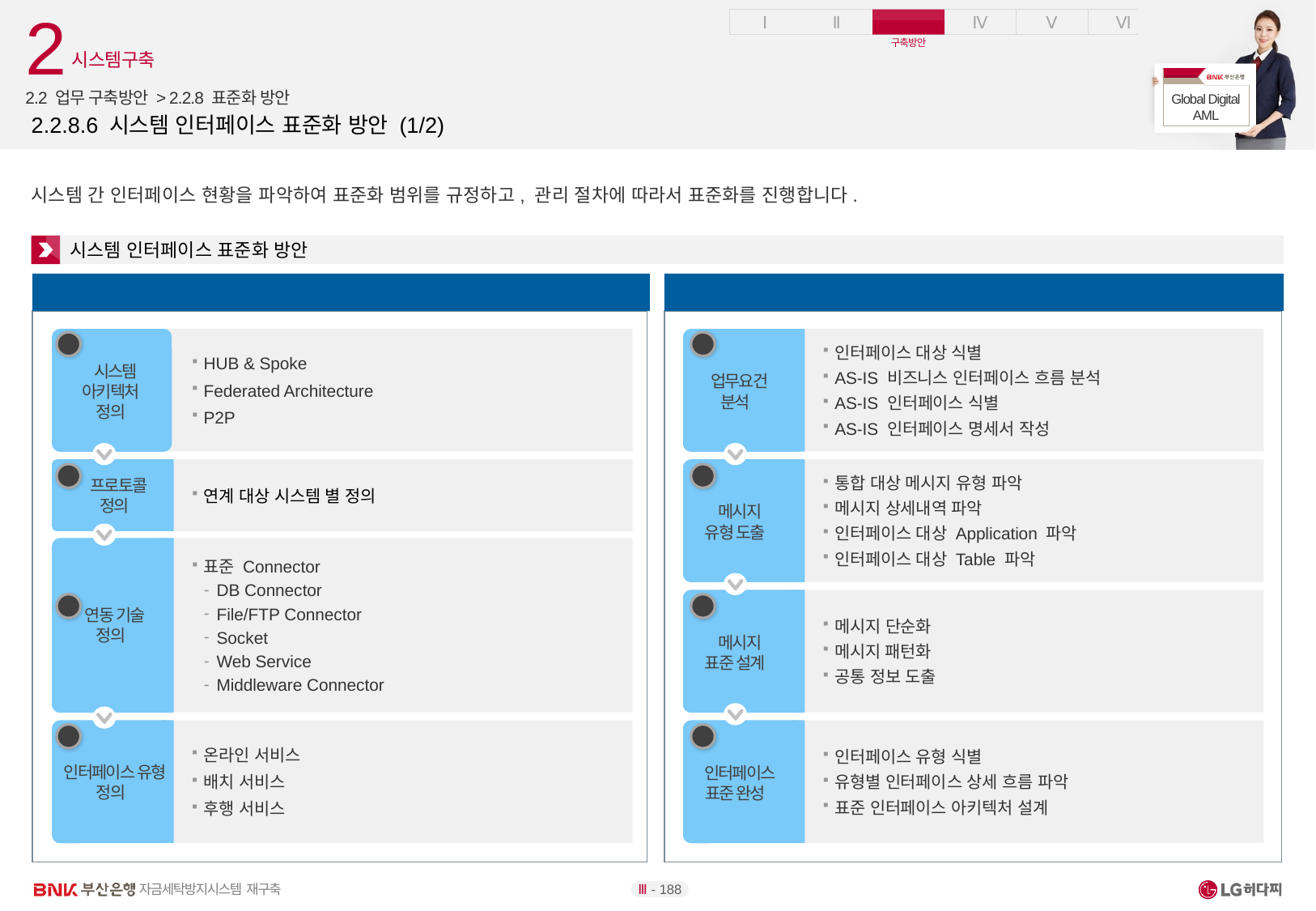

2
시스템구축
2.2 업무 구축방안 > 2.2.8 표준화 방안
# 2.2.8.6 시스템 인터페이스 표준화 방안 (1/2)

시스템 간 인터페이스 현황을 파악하여 표준화 범위를 규정하고, 관리 절차에 따라서 표준화를 진행합니다.
시스템 인터페이스 표준화 방안

인터페이스 표준화 절차
인터페이스 관리 절차

1
1
인터페이스 대상 식별
AS-IS 비즈니스 인터페이스 흐름 분석
AS-IS 인터페이스 식별
AS-IS 인터페이스 명세서 작성
HUB & Spoke
Federated Architecture
P2P
 시스템
아키텍처
정의
 업무요건
분석

2
2
통합 대상 메시지 유형 파악
메시지 상세내역 파악
인터페이스 대상 Application 파악
인터페이스 대상 Table 파악
 프로토콜
정의
연계 대상 시스템 별 정의
 메시지
유형 도출

표준 Connector
DB Connector
File/FTP Connector
Socket
Web Service
Middleware Connector

3
3
 연동 기술
정의
메시지 단순화
메시지 패턴화
공통 정보 도출
 메시지
표준 설계

4
4
온라인 서비스
배치 서비스
후행 서비스
인터페이스 유형 식별
유형별 인터페이스 상세 흐름 파악
표준 인터페이스 아키텍처 설계
 인터페이스
표준 완성
 인터페이스 유형
정의
Ⅲ - 188